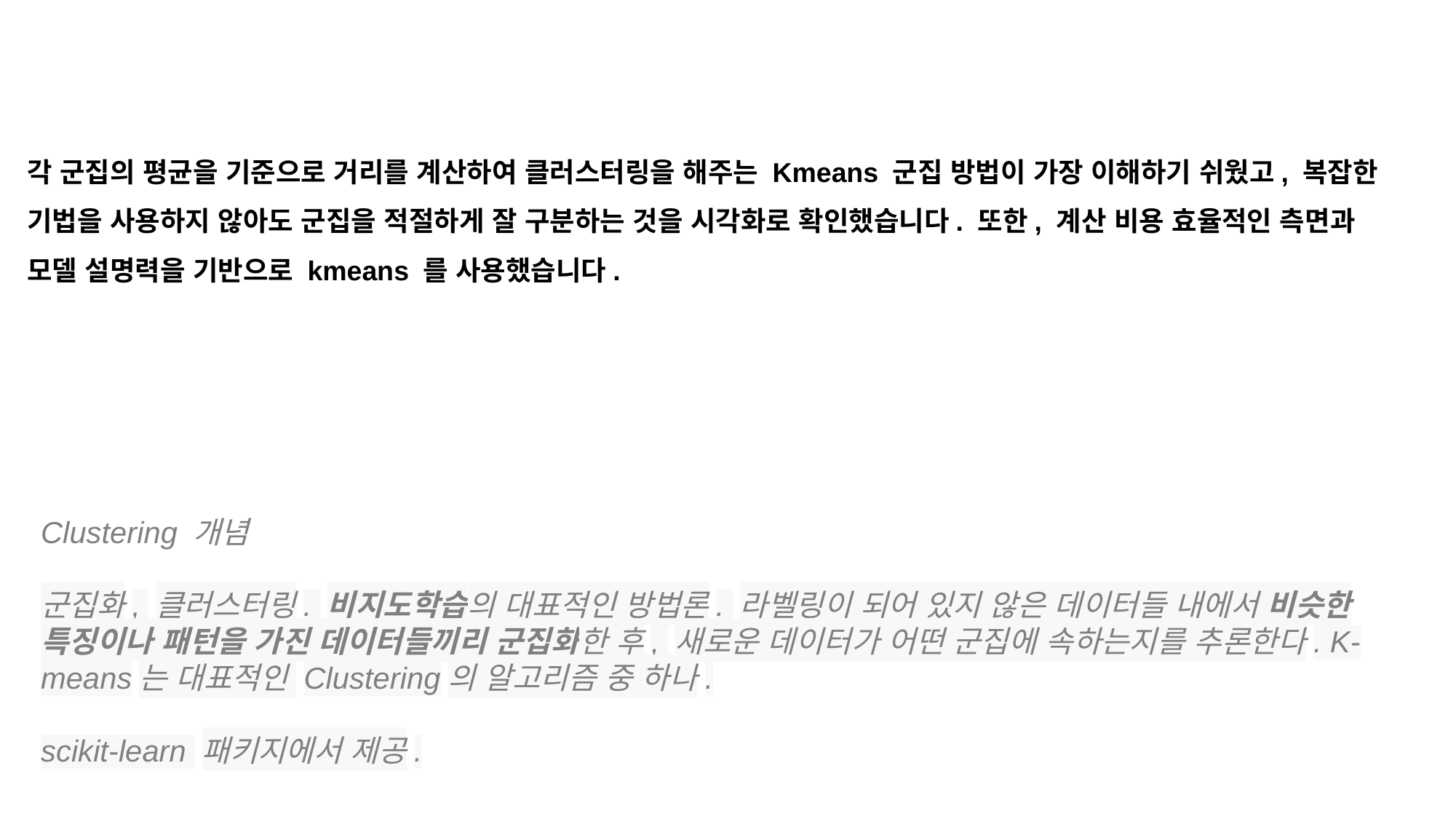

각 군집의 평균을 기준으로 거리를 계산하여 클러스터링을 해주는 Kmeans 군집 방법이 가장 이해하기 쉬웠고, 복잡한 기법을 사용하지 않아도 군집을 적절하게 잘 구분하는 것을 시각화로 확인했습니다. 또한, 계산 비용 효율적인 측면과 모델 설명력을 기반으로 kmeans 를 사용했습니다.
Clustering 개념

군집화, 클러스터링. 비지도학습의 대표적인 방법론. 라벨링이 되어 있지 않은 데이터들 내에서 비슷한 특징이나 패턴을 가진 데이터들끼리 군집화한 후, 새로운 데이터가 어떤 군집에 속하는지를 추론한다. K-means는 대표적인 Clustering의 알고리즘 중 하나.
scikit-learn 패키지에서 제공.